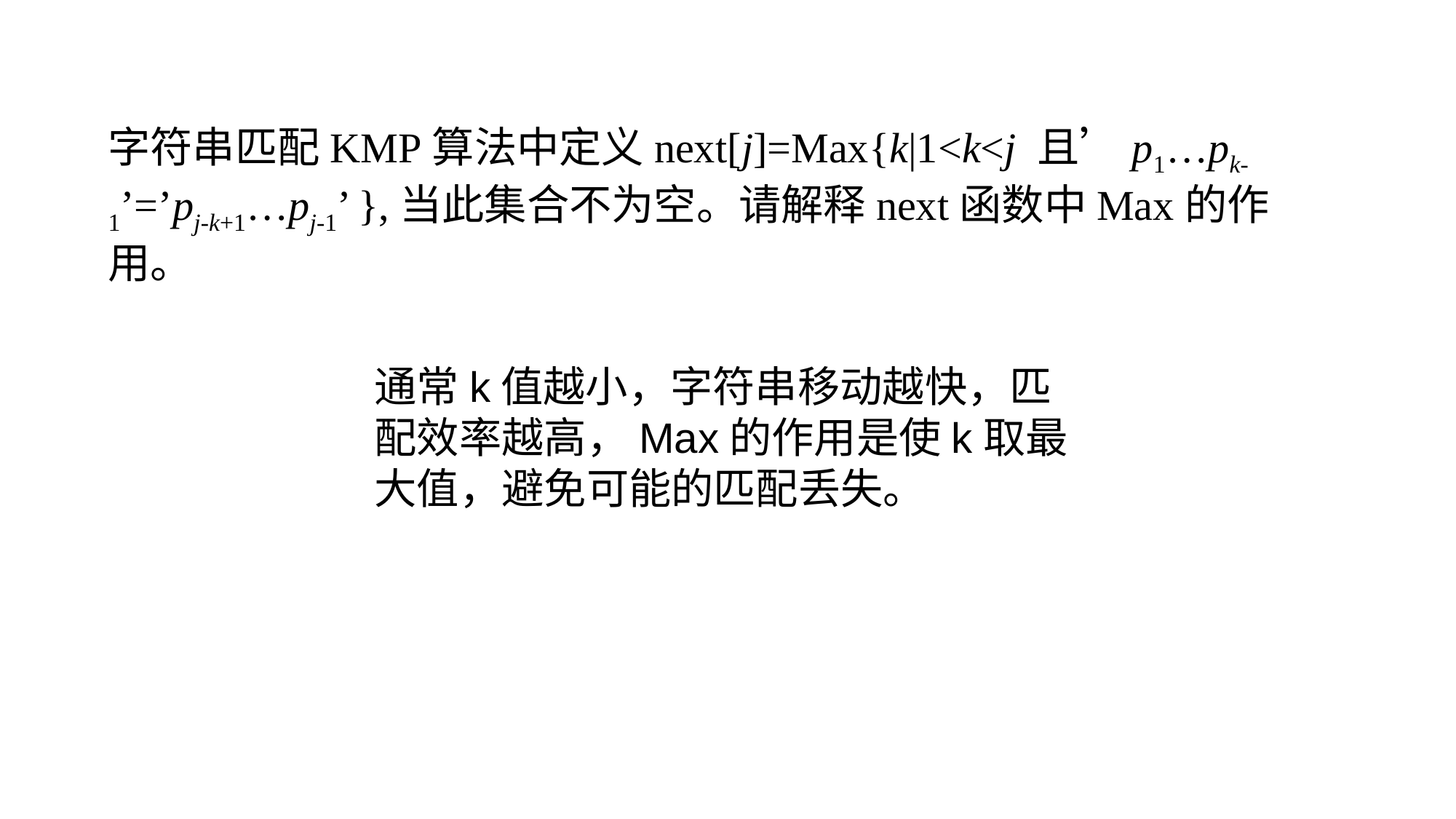

字符串匹配KMP算法中定义next[j]=Max{k|1<k<j 且’p1…pk-1’=’pj-k+1…pj-1’ },当此集合不为空。请解释next函数中Max的作用。
通常k值越小，字符串移动越快，匹配效率越高，Max的作用是使k取最大值，避免可能的匹配丢失。